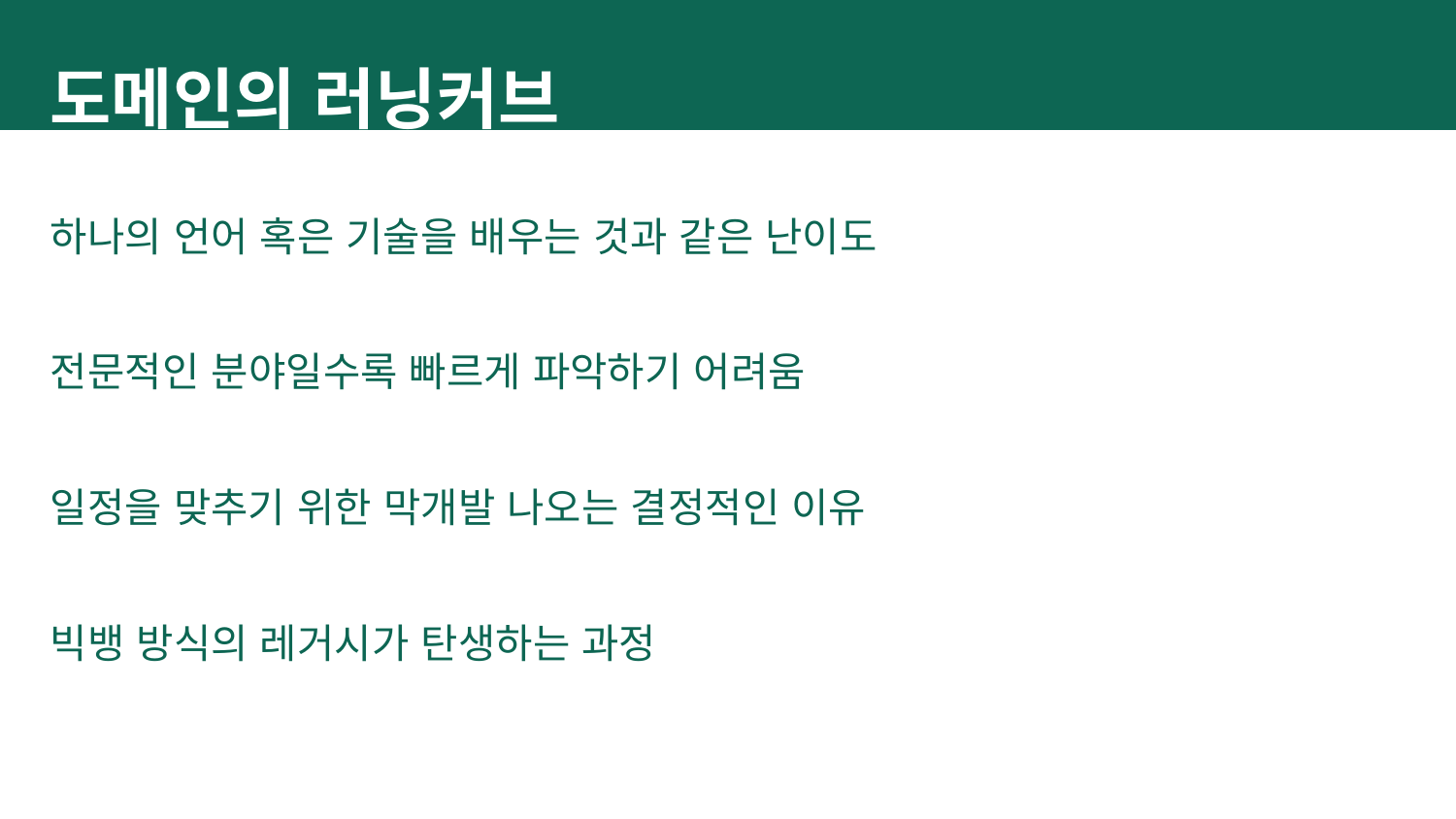

도메인의 러닝커브
하나의 언어 혹은 기술을 배우는 것과 같은 난이도

전문적인 분야일수록 빠르게 파악하기 어려움

일정을 맞추기 위한 막개발 나오는 결정적인 이유

빅뱅 방식의 레거시가 탄생하는 과정